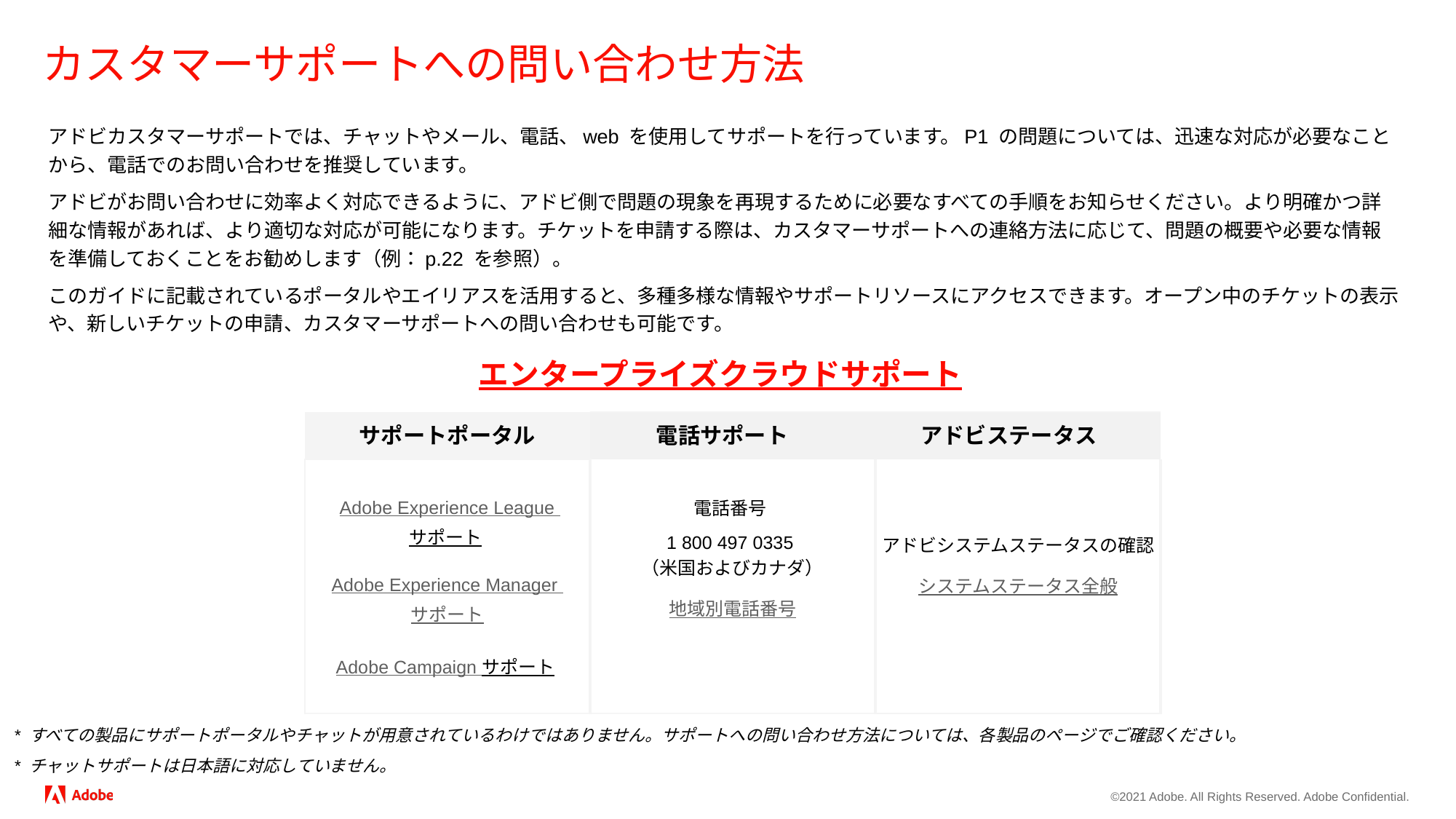

# カスタマーサポートへの問い合わせ方法
アドビカスタマーサポートでは、チャットやメール、電話、web を使用してサポートを行っています。P1 の問題については、迅速な対応が必要なことから、電話でのお問い合わせを推奨しています。
アドビがお問い合わせに効率よく対応できるように、アドビ側で問題の現象を再現するために必要なすべての手順をお知らせください。より明確かつ詳細な情報があれば、より適切な対応が可能になります。チケットを申請する際は、カスタマーサポートへの連絡方法に応じて、問題の概要や必要な情報を準備しておくことをお勧めします（例：p.22 を参照）。
このガイドに記載されているポータルやエイリアスを活用すると、多種多様な情報やサポートリソースにアクセスできます。オープン中のチケットの表示や、新しいチケットの申請、カスタマーサポートへの問い合わせも可能です。

エンタープライズクラウドサポート
| サポートポータル | 電話サポート | アドビステータス |
| --- | --- | --- |
| Adobe Experience League サポート  Adobe Experience Manager サポート Adobe Campaign サポート | 電話番号 1 800 497 0335 （米国およびカナダ） 地域別電話番号 | アドビシステムステータスの確認 システムステータス全般 |
* すべての製品にサポートポータルやチャットが用意されているわけではありません。サポートへの問い合わせ方法については、各製品のページでご確認ください。
* チャットサポートは日本語に対応していません。